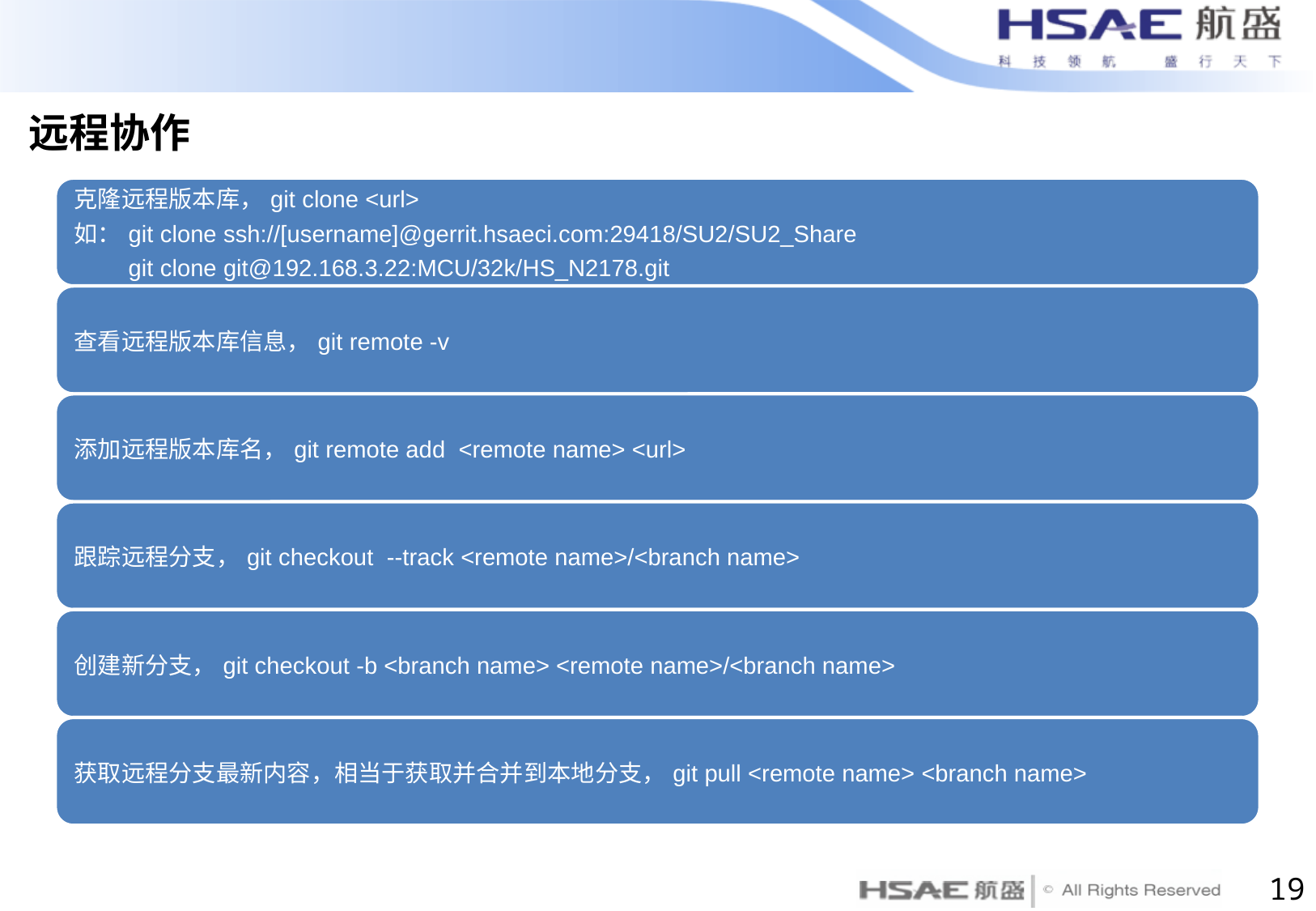

远程协作
克隆远程版本库，git clone <url>
如：git clone ssh://[username]@gerrit.hsaeci.com:29418/SU2/SU2_Share
　　git clone git@192.168.3.22:MCU/32k/HS_N2178.git
查看远程版本库信息，git remote -v
添加远程版本库名，git remote add  <remote name> <url>
跟踪远程分支，git checkout  --track <remote name>/<branch name>
获取远程分支最新内容，相当于获取并合并到本地分支，git pull <remote name> <branch name>
创建新分支，git checkout -b <branch name> <remote name>/<branch name>